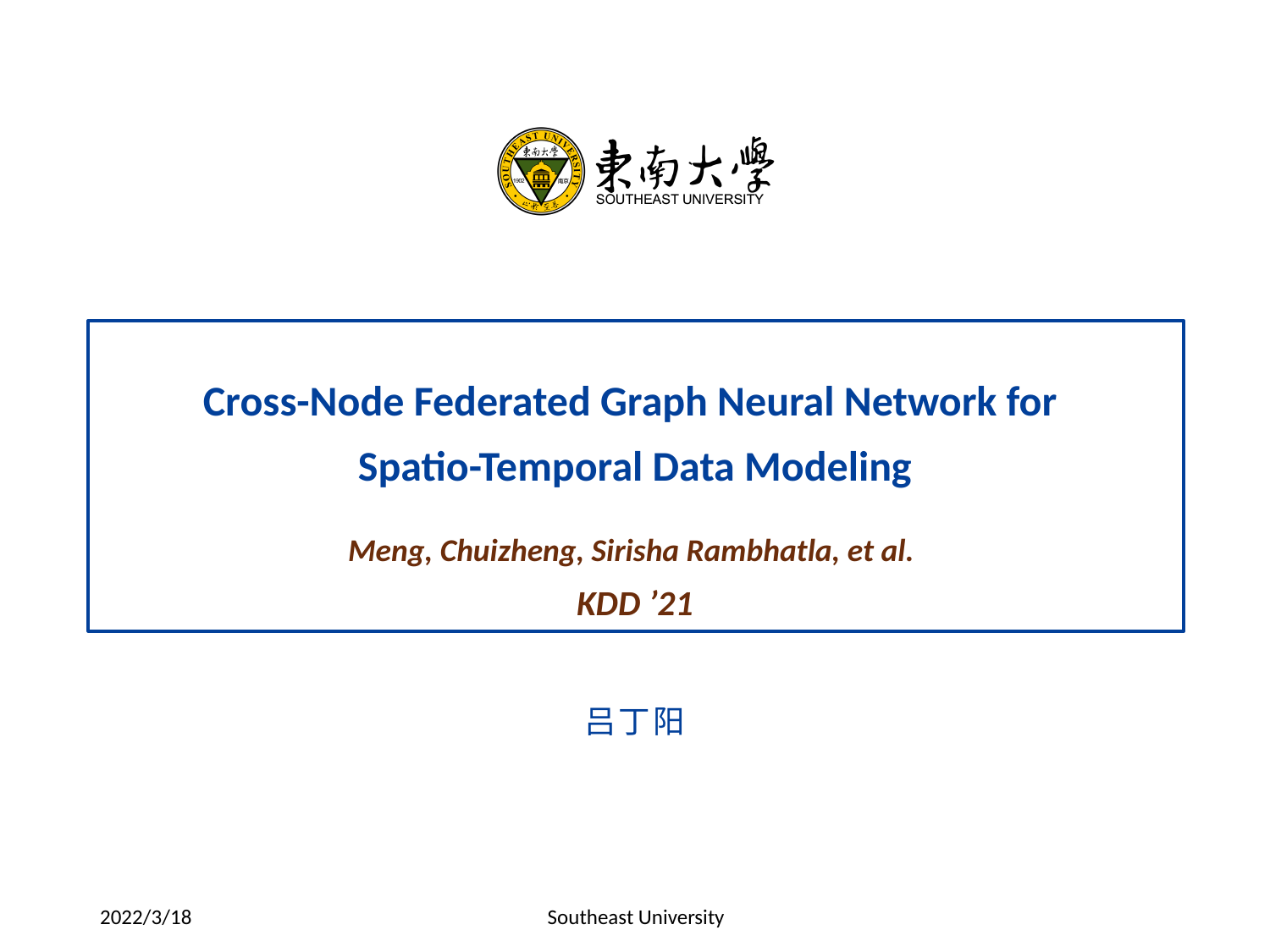

Cross-Node Federated Graph Neural Network for
Spatio-Temporal Data Modeling
Meng, Chuizheng, Sirisha Rambhatla, et al.
KDD ’21
吕丁阳